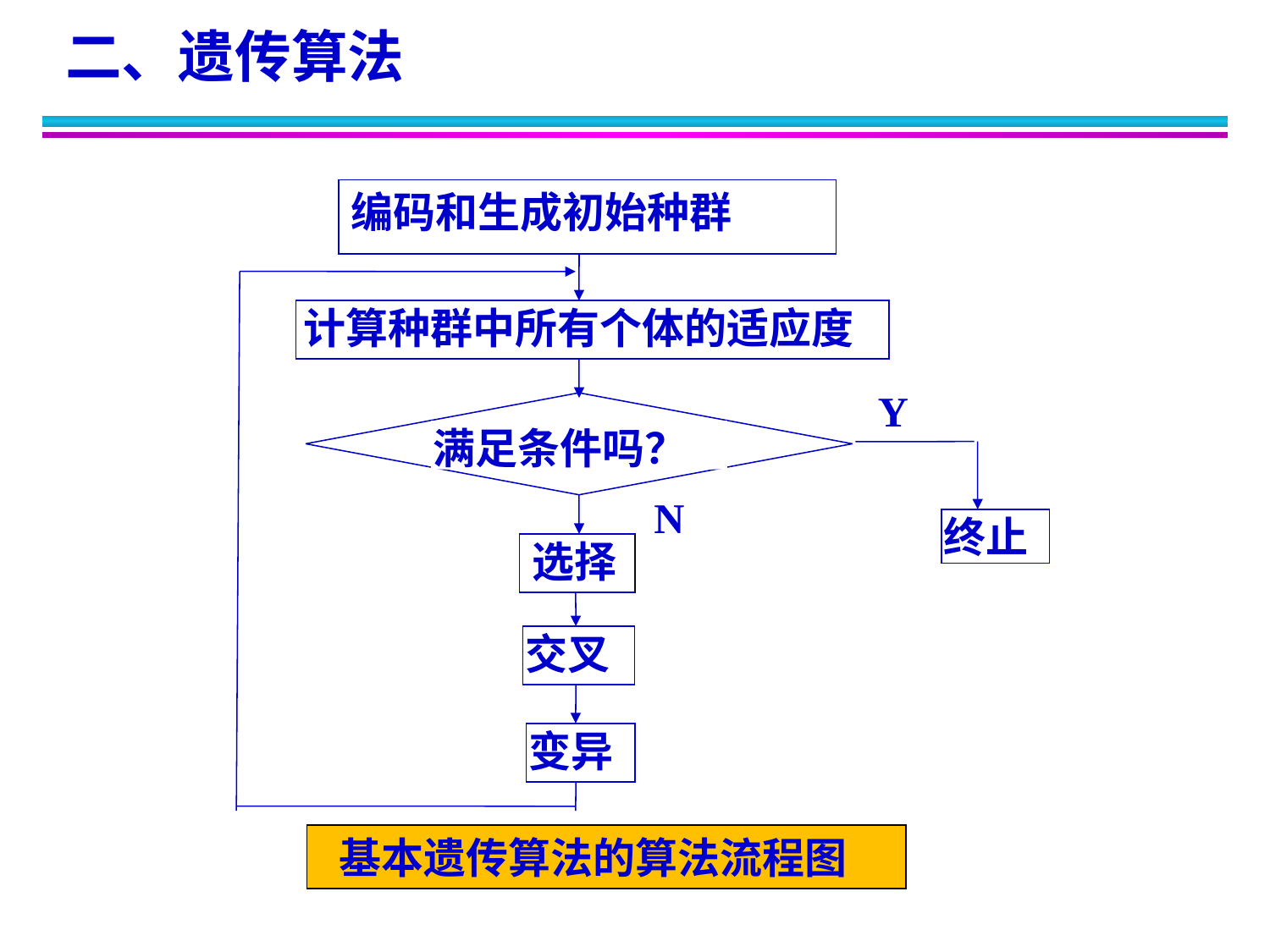

# 二、遗传算法

编码和生成初始种群

计算种群中所有个体的适应度

Y

满足条件吗？

N

终止
选择
选择

交叉

变异

 基本遗传算法的算法流程图